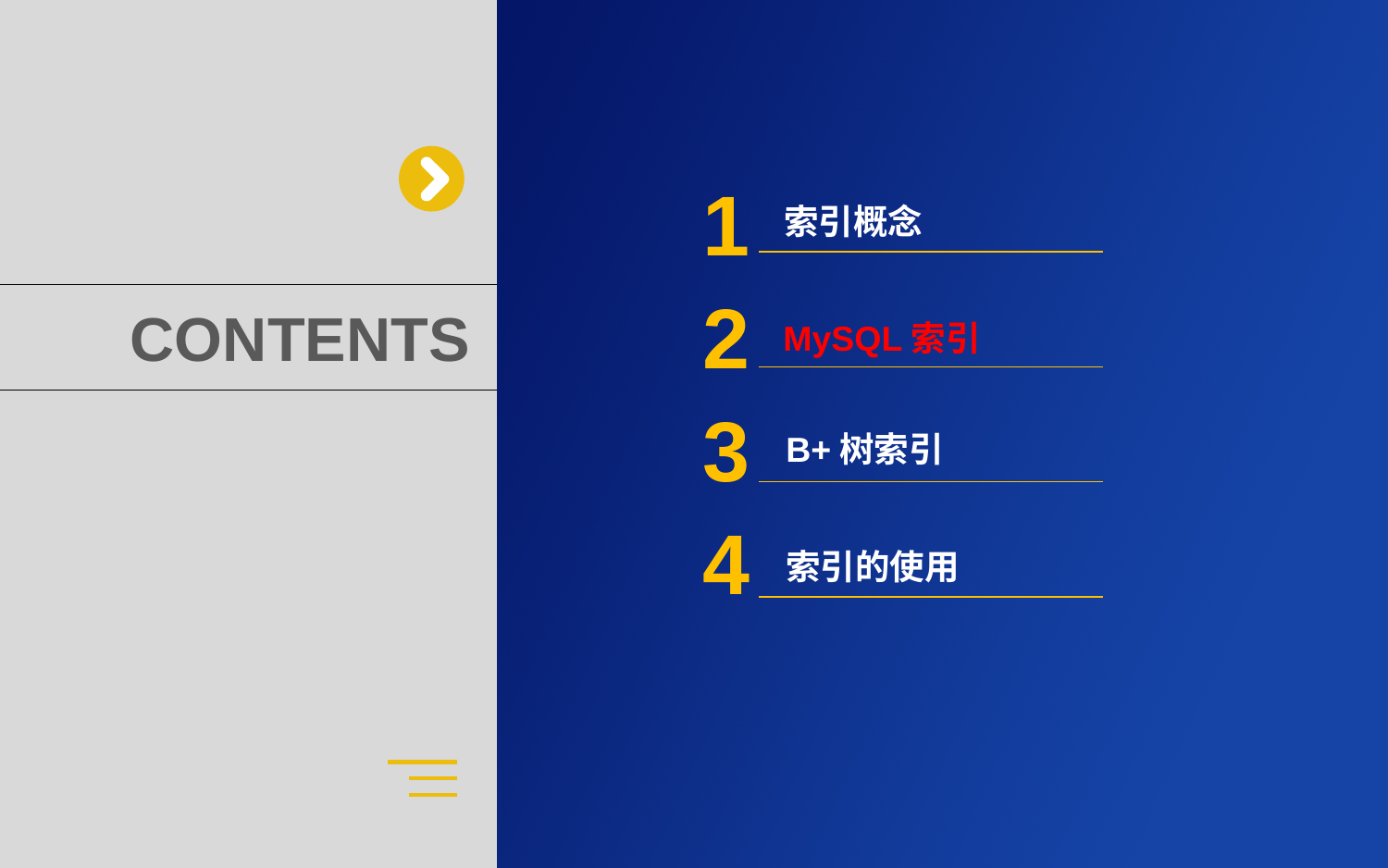

1
索引概念
2
MySQL索引
3
B+树索引
4
索引的使用